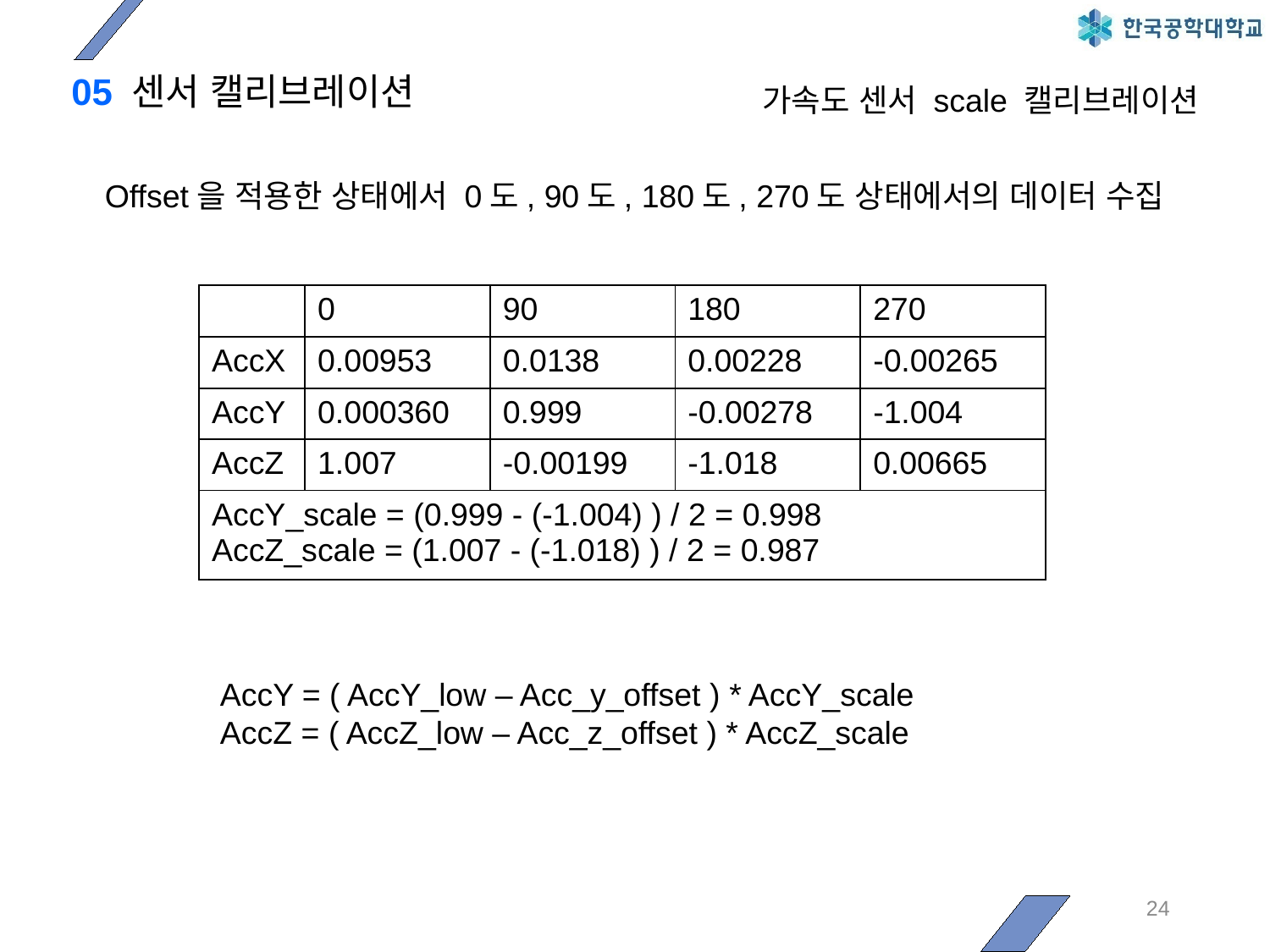

# 05 센서 캘리브레이션
가속도 센서 scale 캘리브레이션
Offset을 적용한 상태에서 0도, 90도, 180도, 270도 상태에서의 데이터 수집
|  | 0 | 90 | 180 | 270 |
| --- | --- | --- | --- | --- |
| AccX | 0.00953 | 0.0138 | 0.00228 | -0.00265 |
| AccY | 0.000360 | 0.999 | -0.00278 | -1.004 |
| AccZ | 1.007 | -0.00199 | -1.018 | 0.00665 |
| AccY\_scale = (0.999 - (-1.004) ) / 2 = 0.998 AccZ\_scale = (1.007 - (-1.018) ) / 2 = 0.987 |  |  |  |  |
AccY = ( AccY_low – Acc_y_offset ) * AccY_scale
AccZ = ( AccZ_low – Acc_z_offset ) * AccZ_scale
24